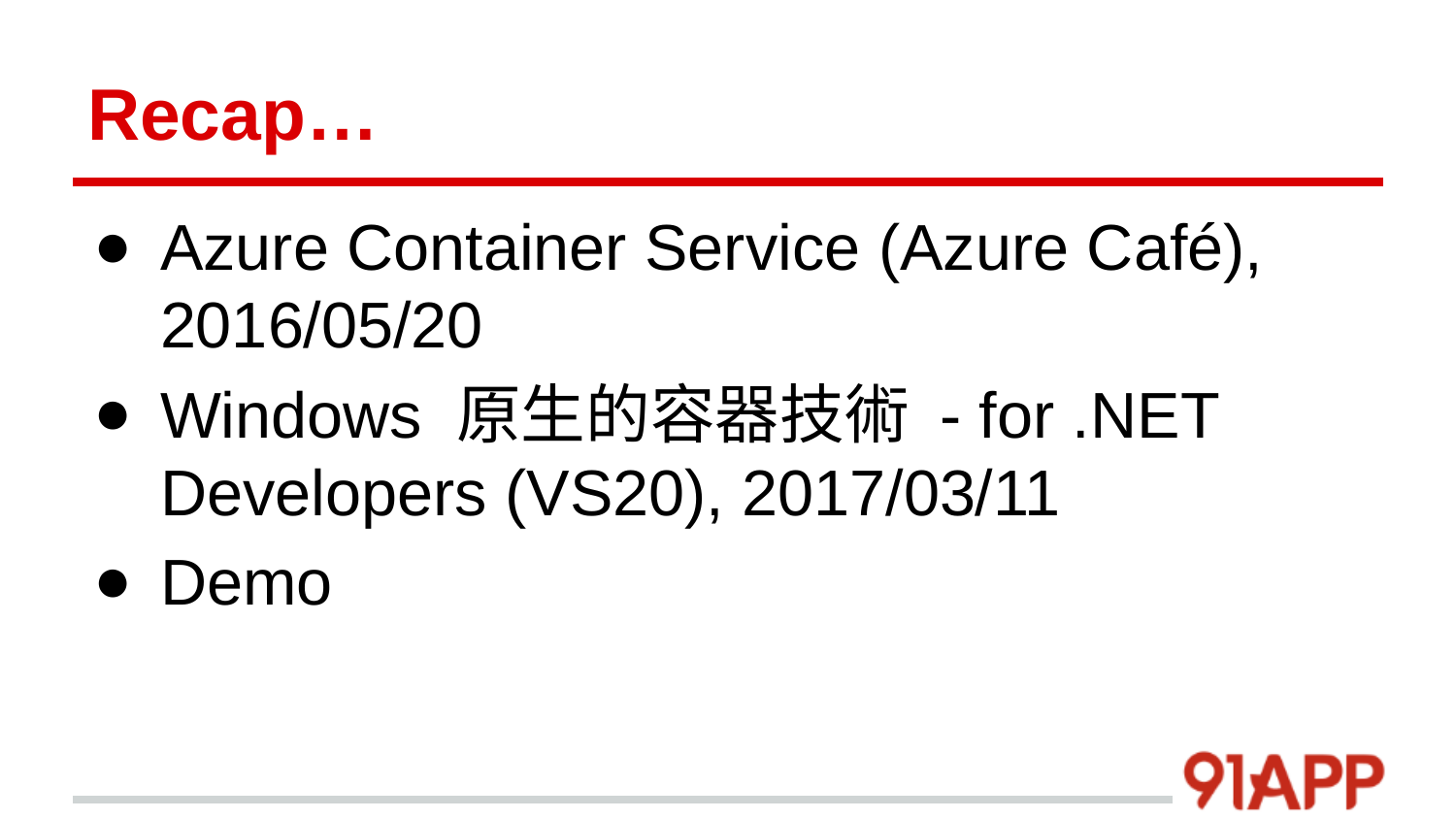

# Recap…
Azure Container Service (Azure Café), 2016/05/20
Windows 原生的容器技術 - for .NET Developers (VS20), 2017/03/11
Demo